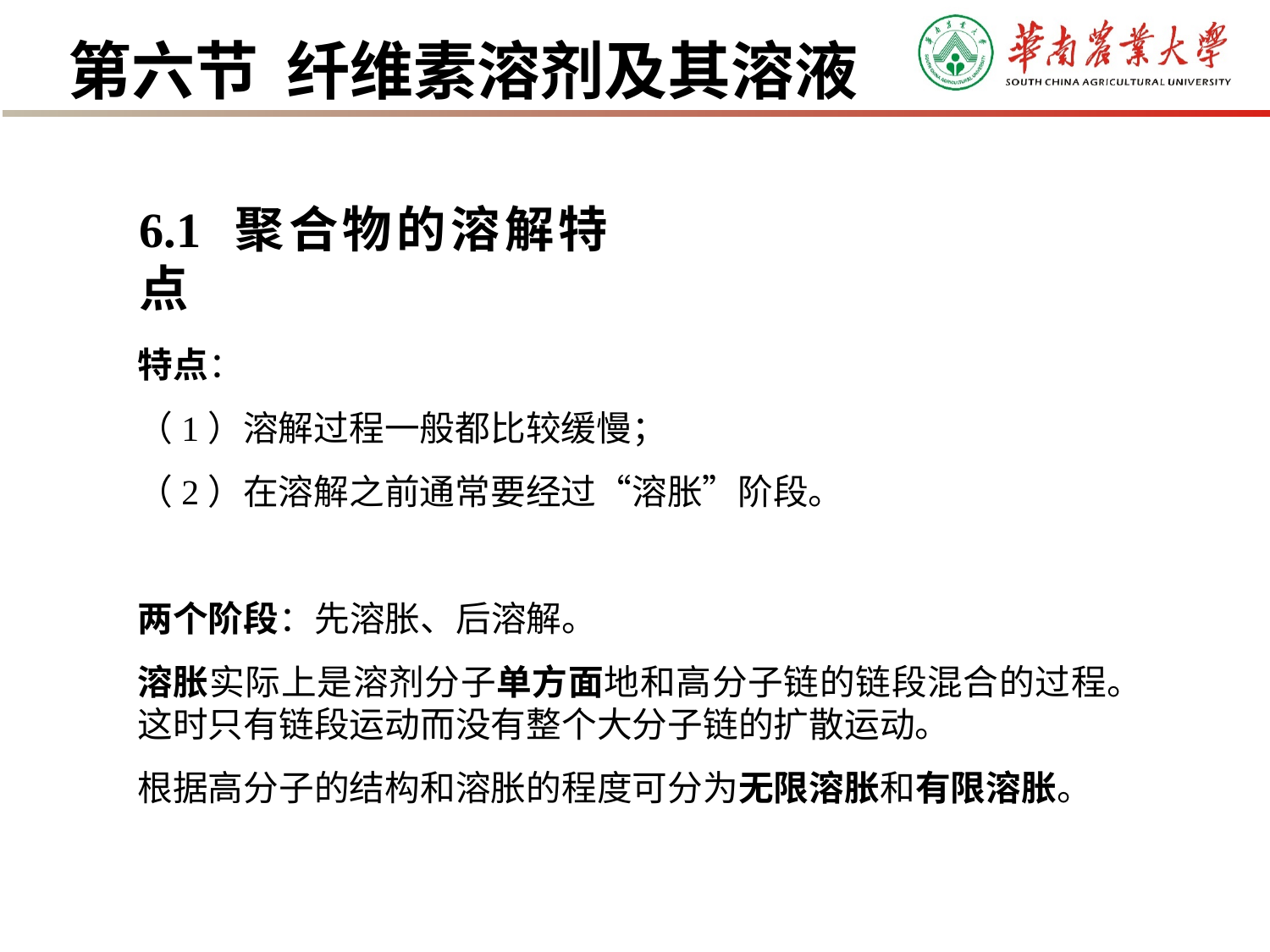

# 第六节  纤维素溶剂及其溶液
6.1 聚合物的溶解特点
特点：
（1）溶解过程一般都比较缓慢；
（2）在溶解之前通常要经过“溶胀”阶段。

两个阶段：先溶胀、后溶解。
溶胀实际上是溶剂分子单方面地和高分子链的链段混合的过程。这时只有链段运动而没有整个大分子链的扩散运动。
根据高分子的结构和溶胀的程度可分为无限溶胀和有限溶胀。